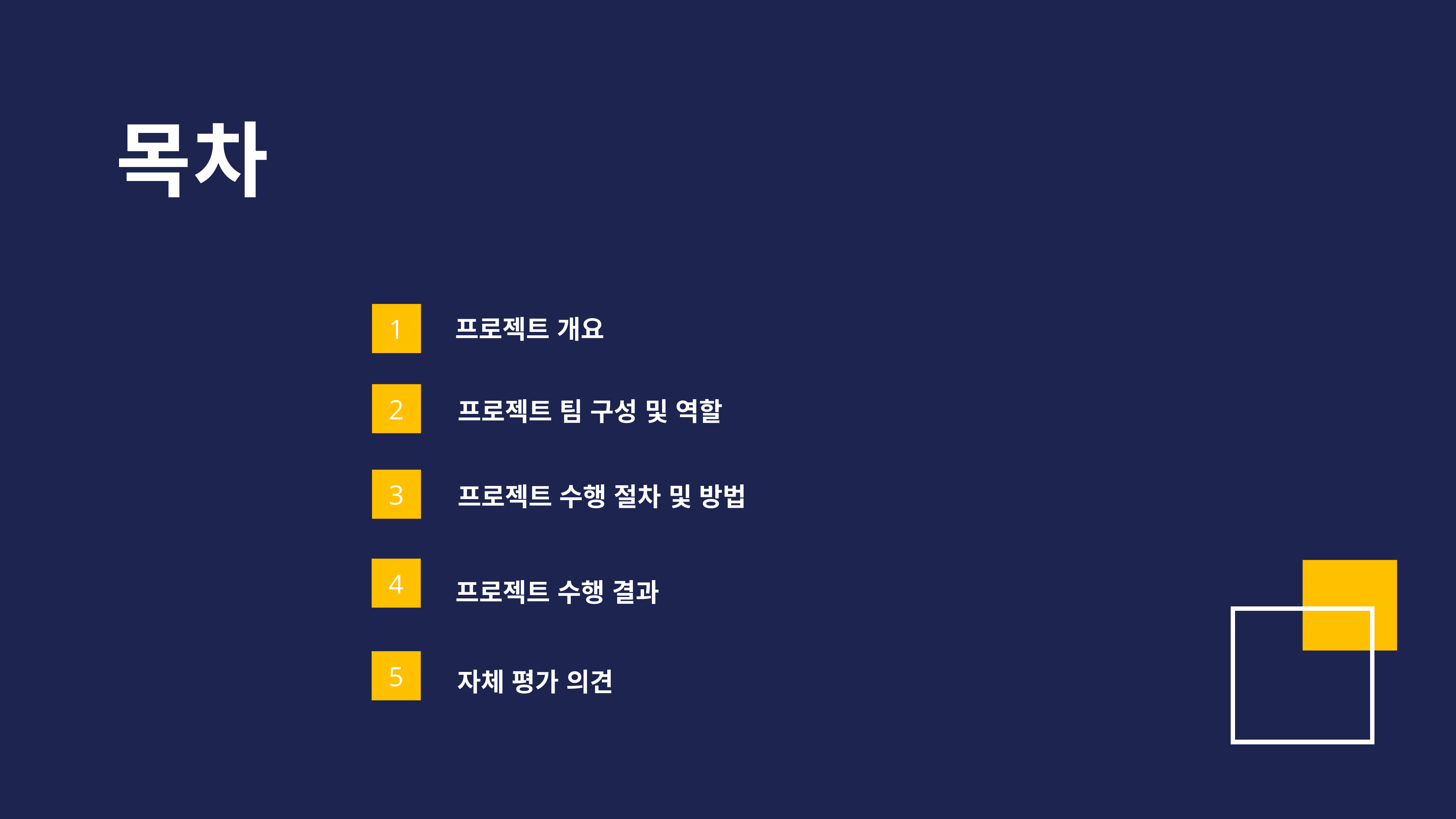

목차
1
프로젝트 개요
2
프로젝트 팀 구성 및 역할
3
프로젝트 수행 절차 및 방법
4

프로젝트 수행 결과

5
자체 평가 의견